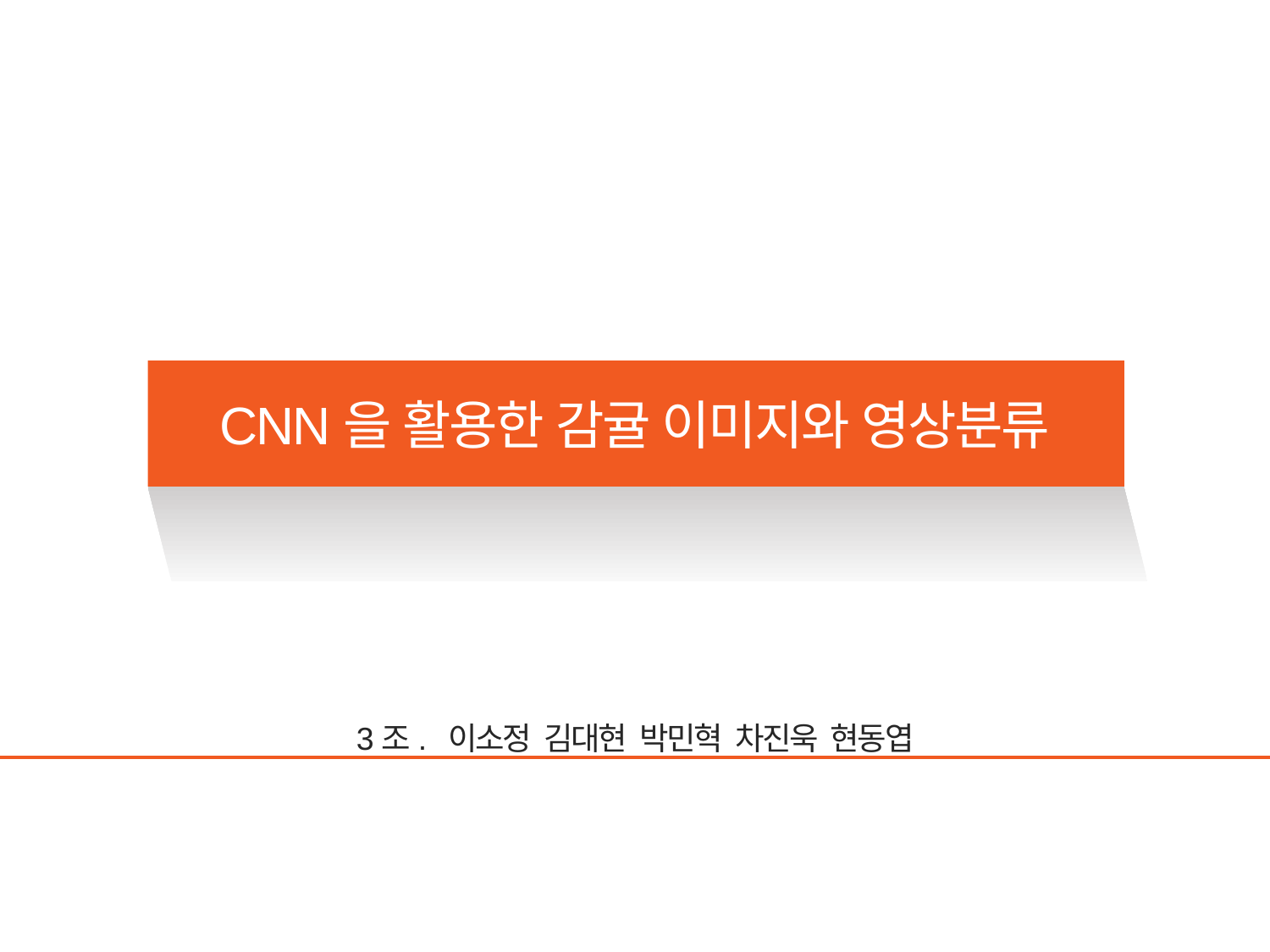

CNN을 활용한 감귤 이미지와 영상분류

3조.  이소정  김대현  박민혁  차진욱  현동엽